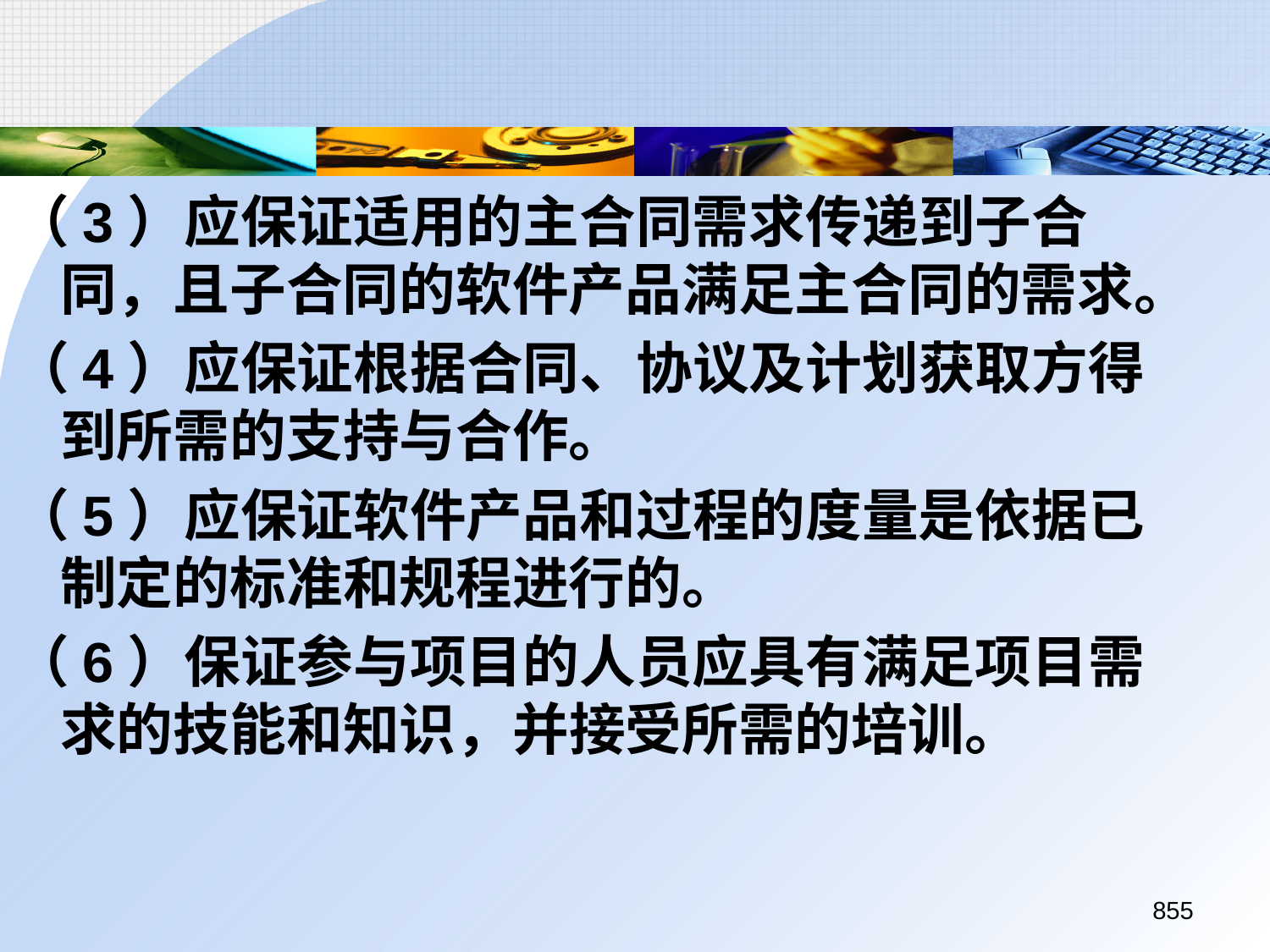

（3）应保证适用的主合同需求传递到子合同，且子合同的软件产品满足主合同的需求。
（4）应保证根据合同、协议及计划获取方得到所需的支持与合作。
（5）应保证软件产品和过程的度量是依据已制定的标准和规程进行的。
（6）保证参与项目的人员应具有满足项目需求的技能和知识，并接受所需的培训。

855